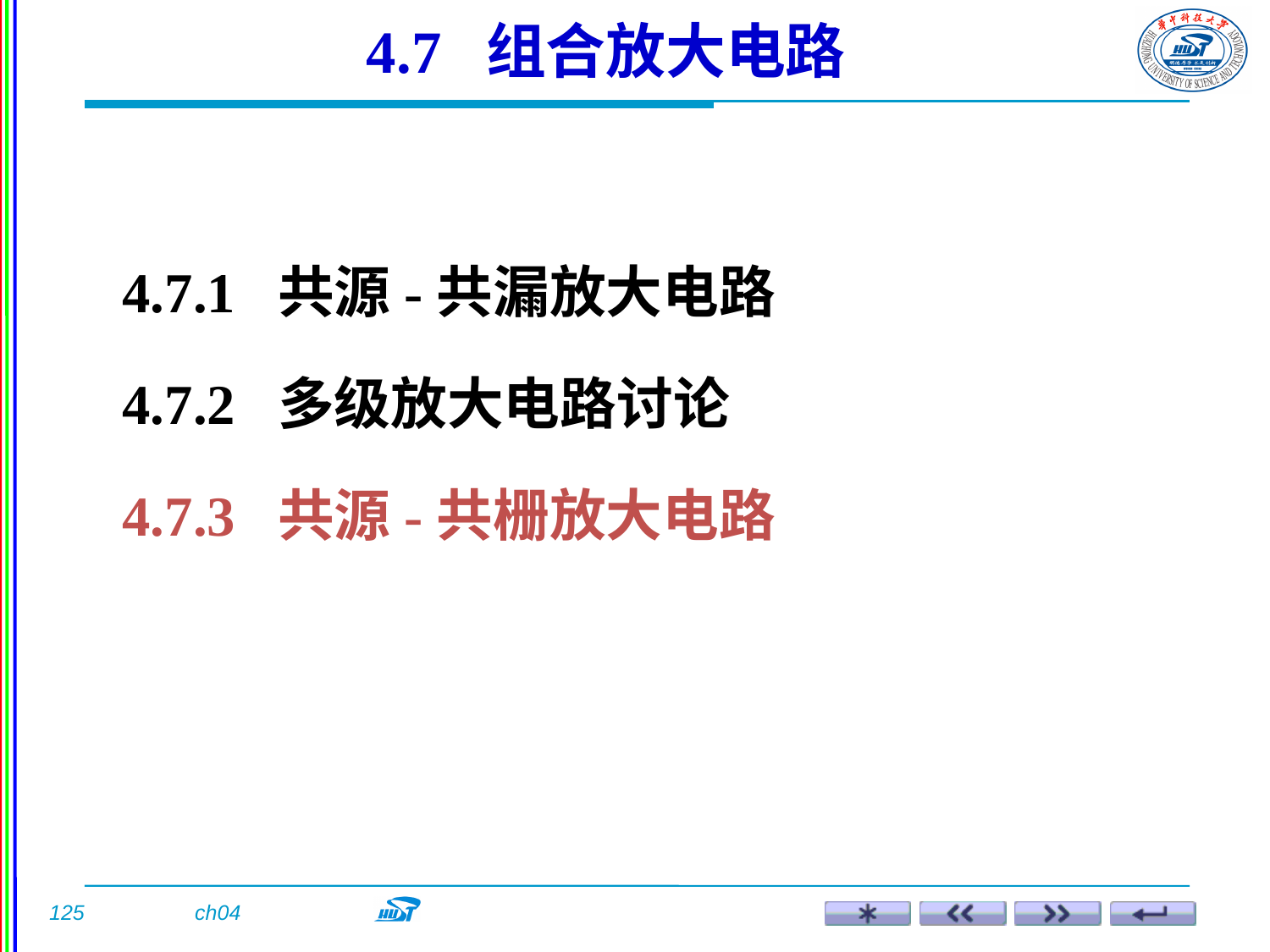

4.7  组合放大电路
4.7.1  共源-共漏放大电路
4.7.2  多级放大电路讨论
4.7.3  共源-共栅放大电路